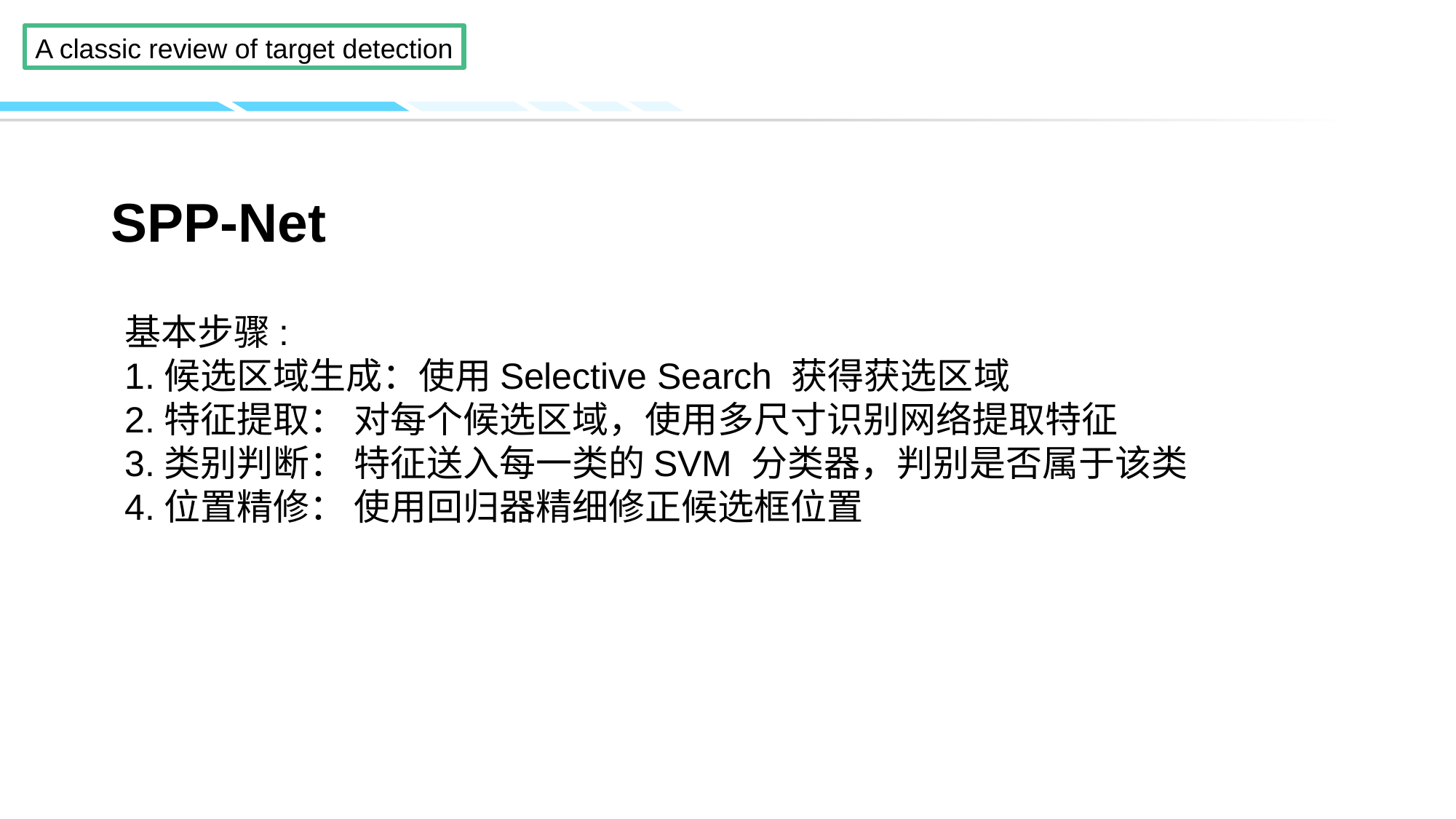

SPP-Net
基本步骤:
1.候选区域生成：使用Selective Search 获得获选区域
2.特征提取： 对每个候选区域，使用多尺寸识别网络提取特征
3.类别判断： 特征送入每一类的SVM 分类器，判别是否属于该类
4.位置精修： 使用回归器精细修正候选框位置